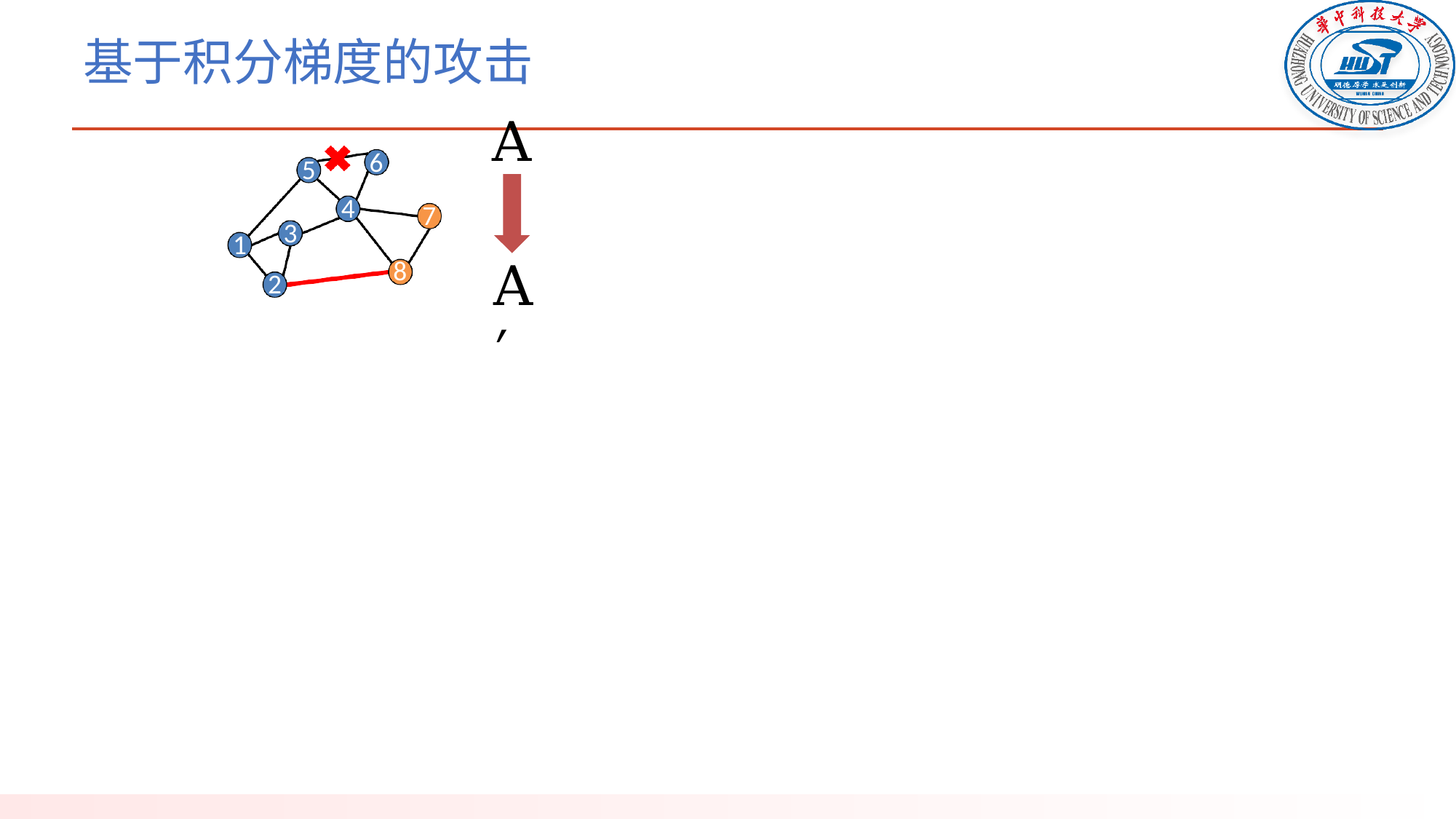

# 基于积分梯度的攻击
A
6

5

4
7
3
1
A′
8
2